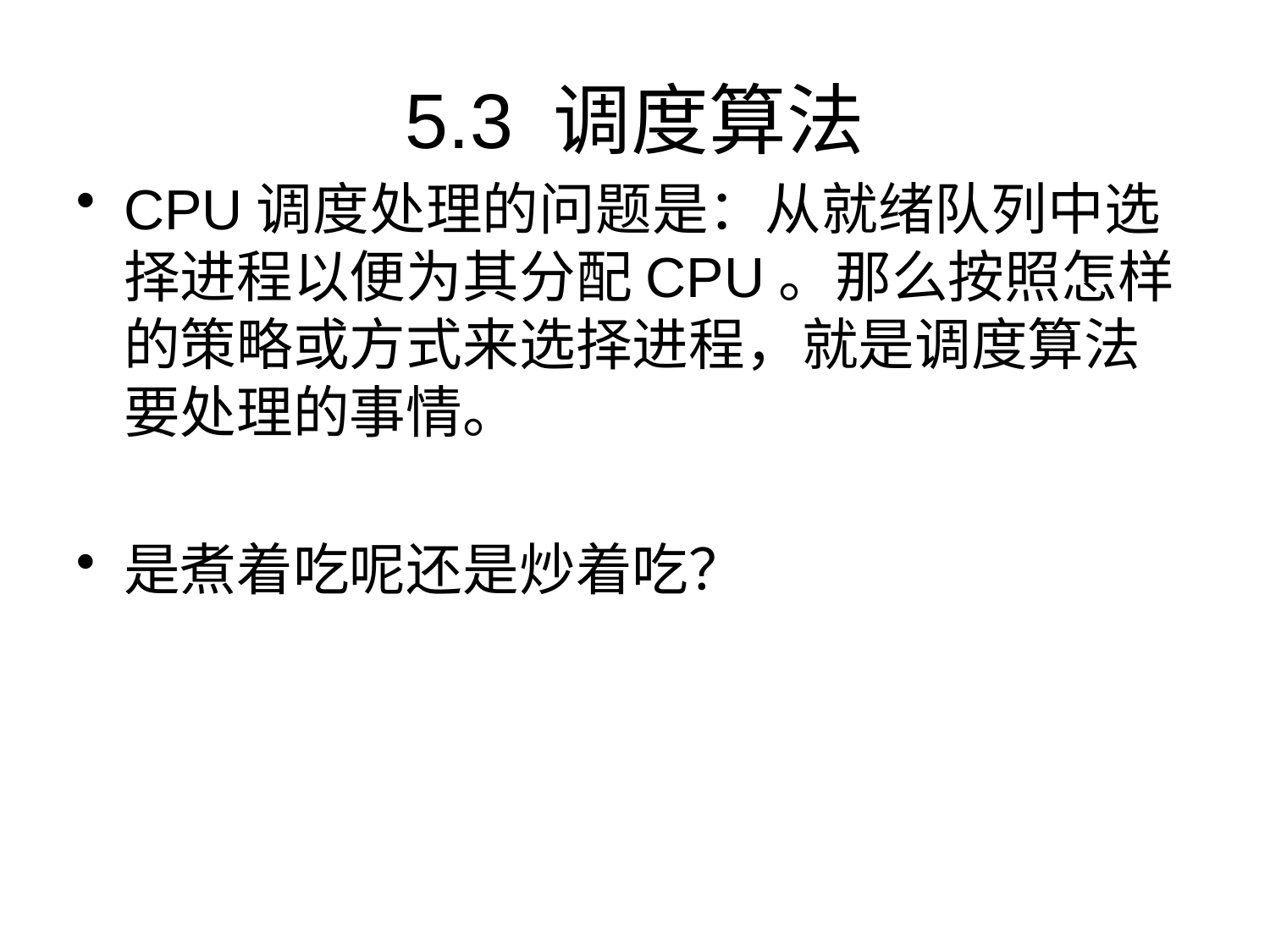

# 5.3 调度算法
CPU调度处理的问题是：从就绪队列中选择进程以便为其分配CPU。那么按照怎样的策略或方式来选择进程，就是调度算法要处理的事情。

是煮着吃呢还是炒着吃？